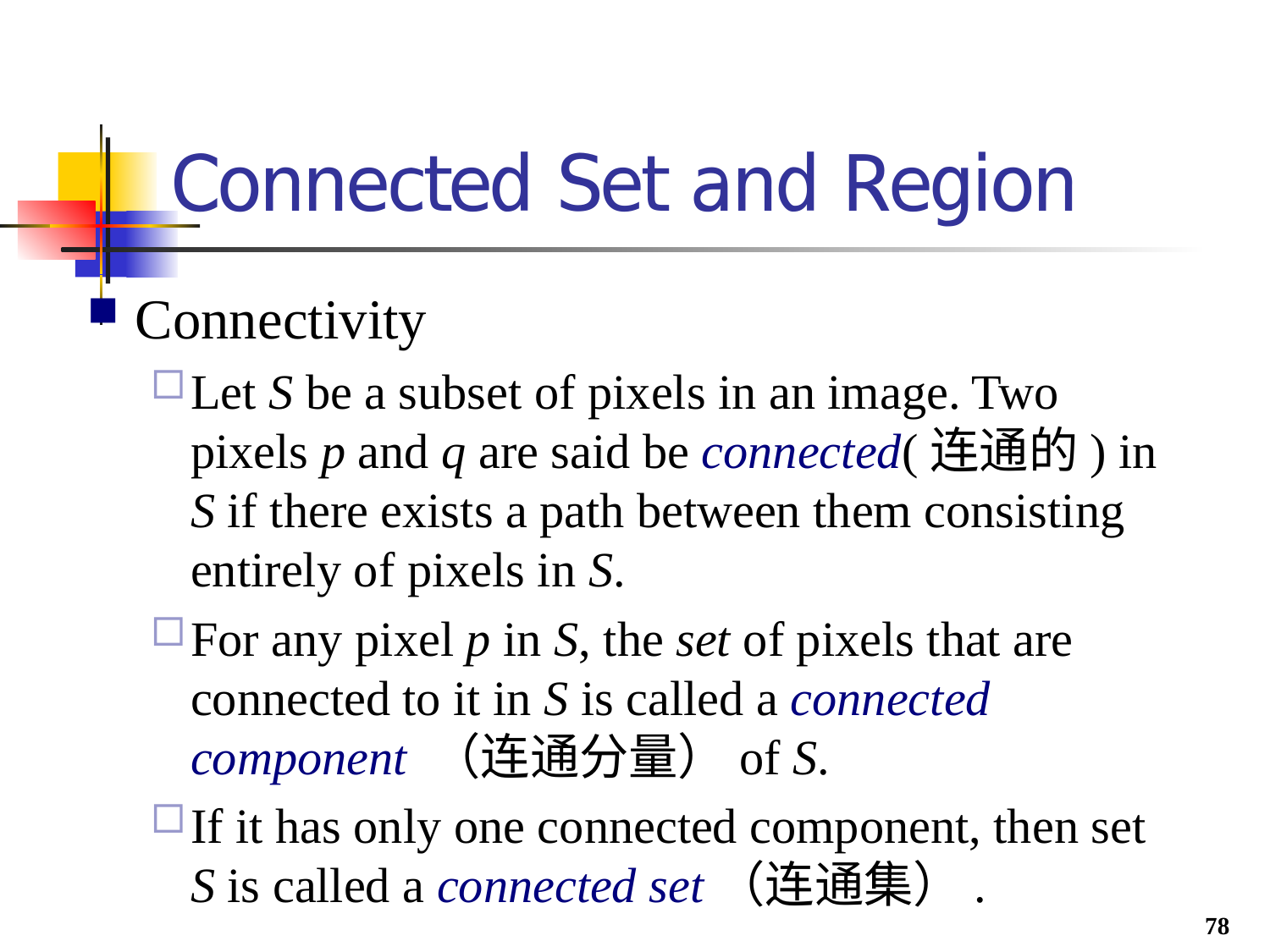

# Connected Set and Region
Connectivity
Let S be a subset of pixels in an image. Two pixels p and q are said be connected(连通的) in S if there exists a path between them consisting entirely of pixels in S.
For any pixel p in S, the set of pixels that are connected to it in S is called a connected component （连通分量）of S.
If it has only one connected component, then set S is called a connected set（连通集）.

78